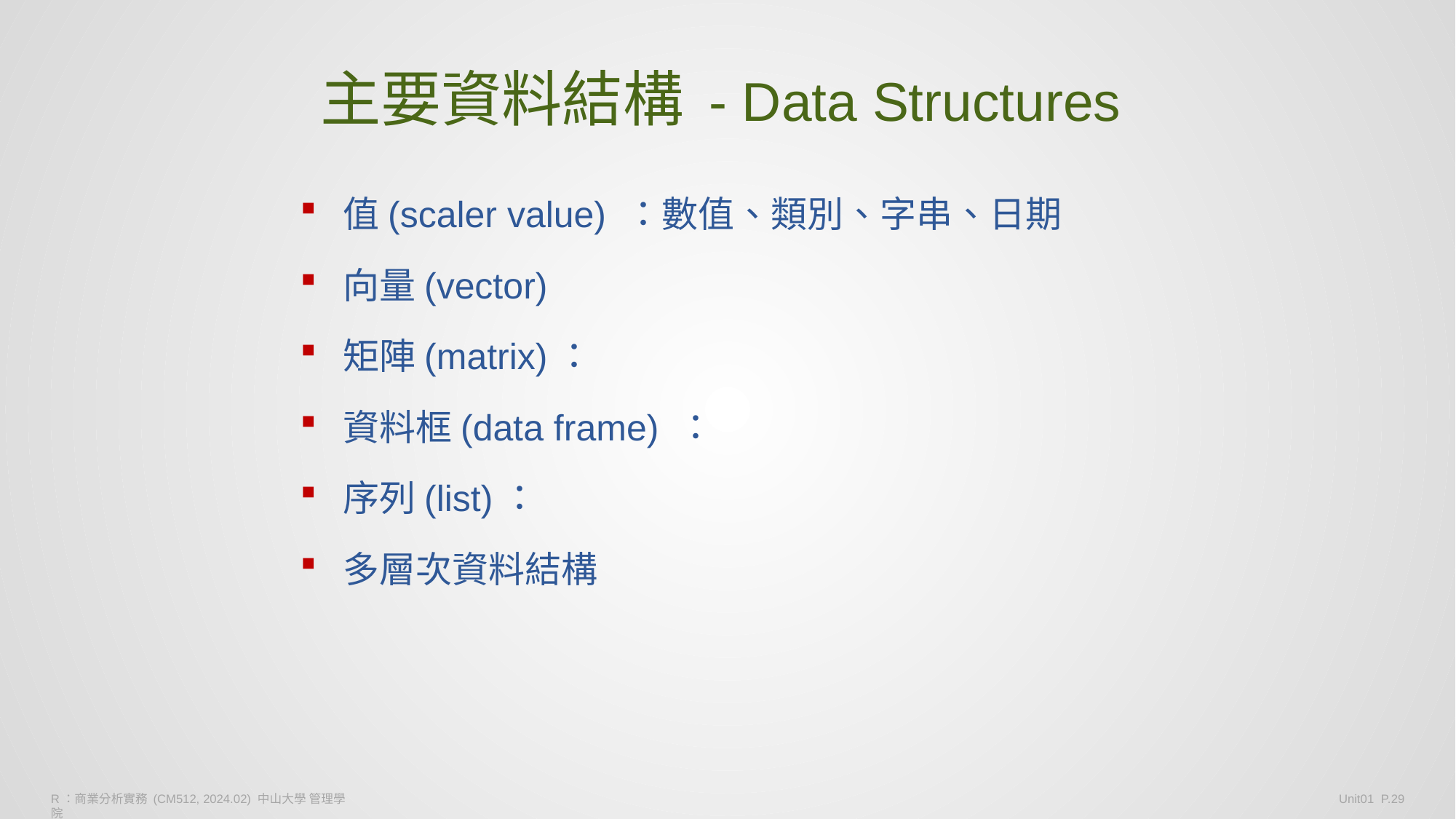

# 主要資料結構 - Data Structures
值(scaler value) ：數值、類別、字串、日期
向量(vector)
矩陣(matrix)：
資料框(data frame) ：
序列(list)：
多層次資料結構